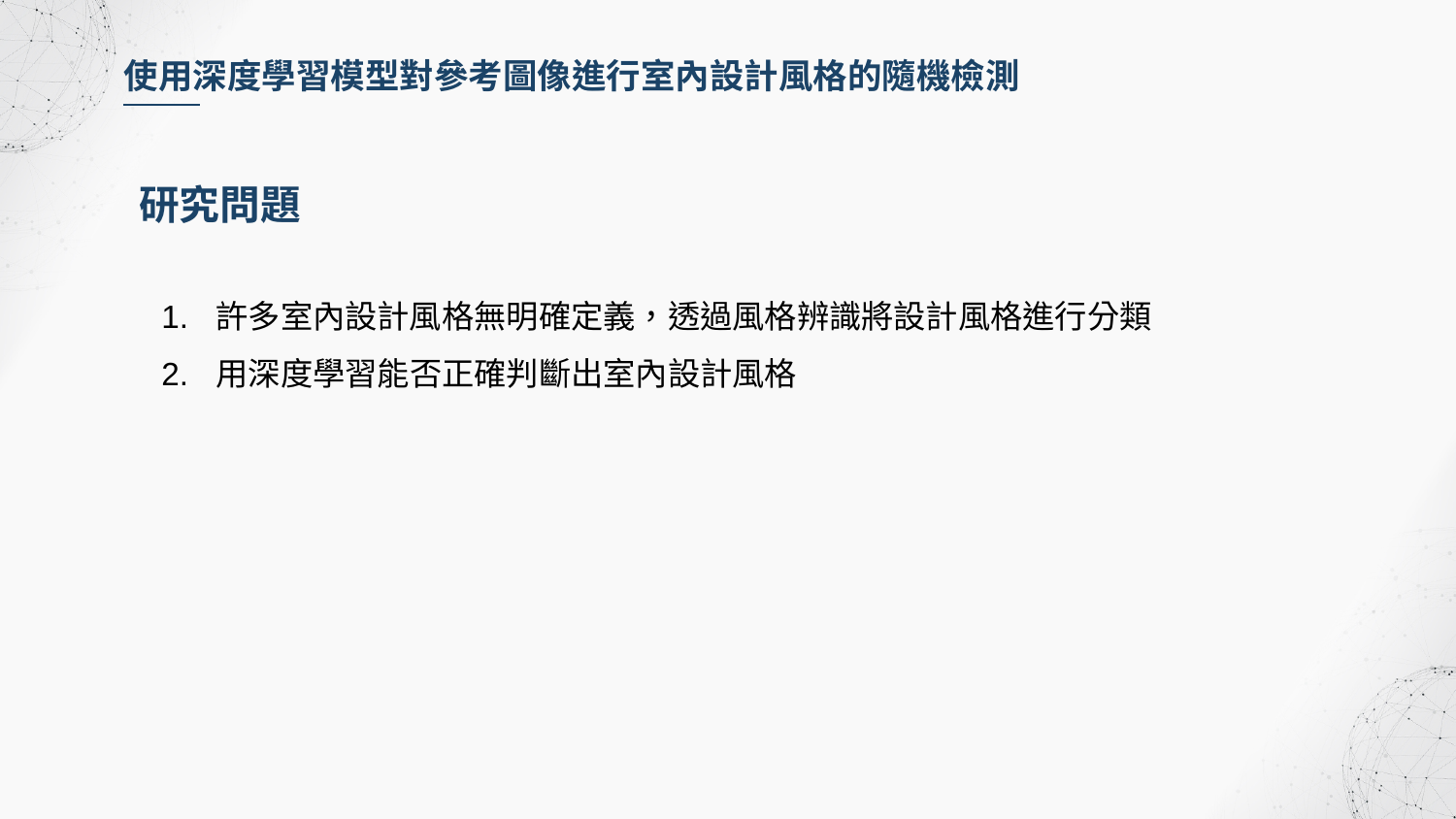

使用深度學習模型對參考圖像進行室內設計風格的隨機檢測
研究問題
許多室內設計風格無明確定義，透過風格辨識將設計風格進行分類
用深度學習能否正確判斷出室內設計風格